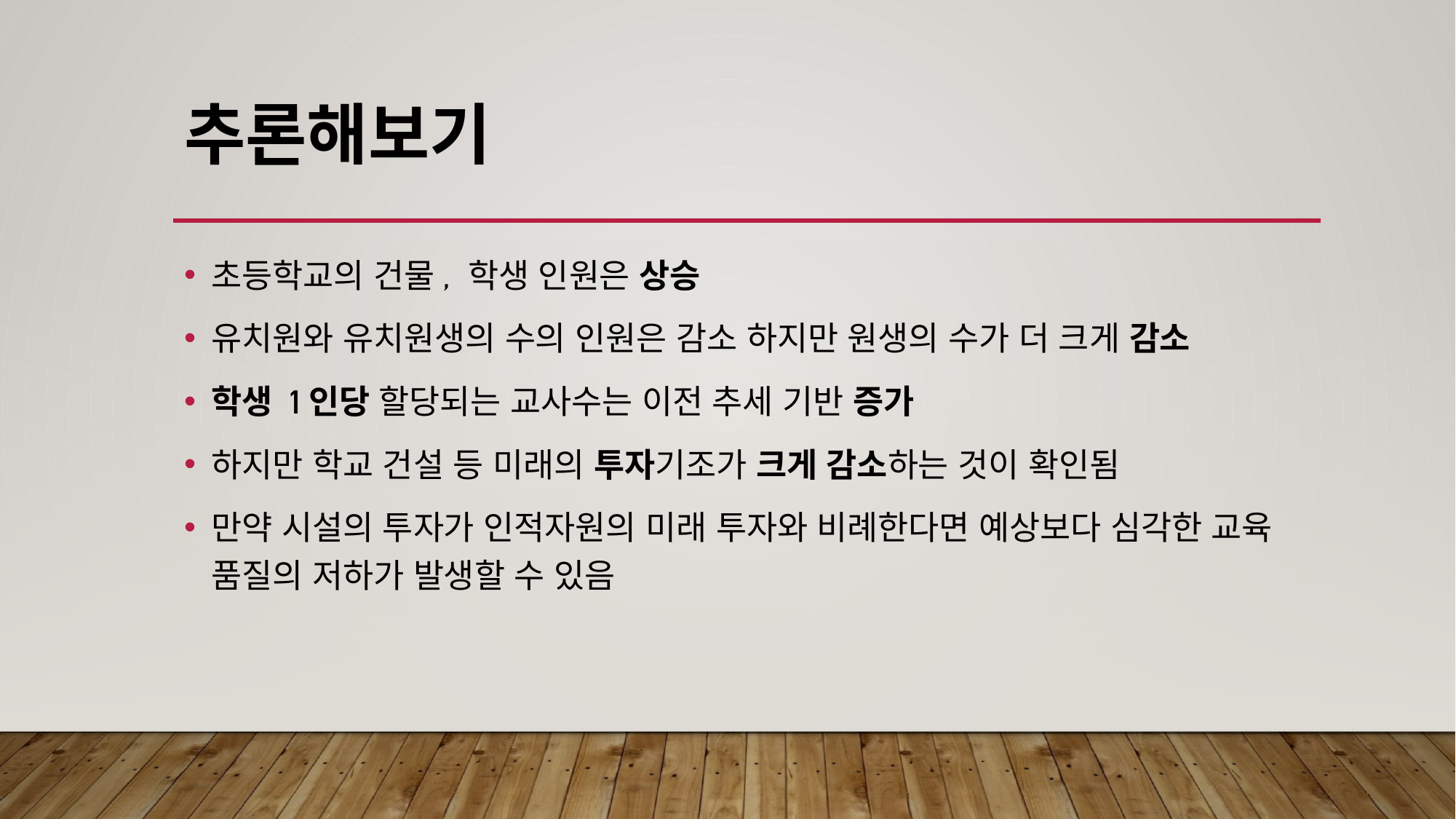

# 추론해보기
초등학교의 건물, 학생 인원은 상승
유치원와 유치원생의 수의 인원은 감소 하지만 원생의 수가 더 크게 감소
학생 1인당 할당되는 교사수는 이전 추세 기반 증가
하지만 학교 건설 등 미래의 투자기조가 크게 감소하는 것이 확인됨
만약 시설의 투자가 인적자원의 미래 투자와 비례한다면 예상보다 심각한 교육 품질의 저하가 발생할 수 있음